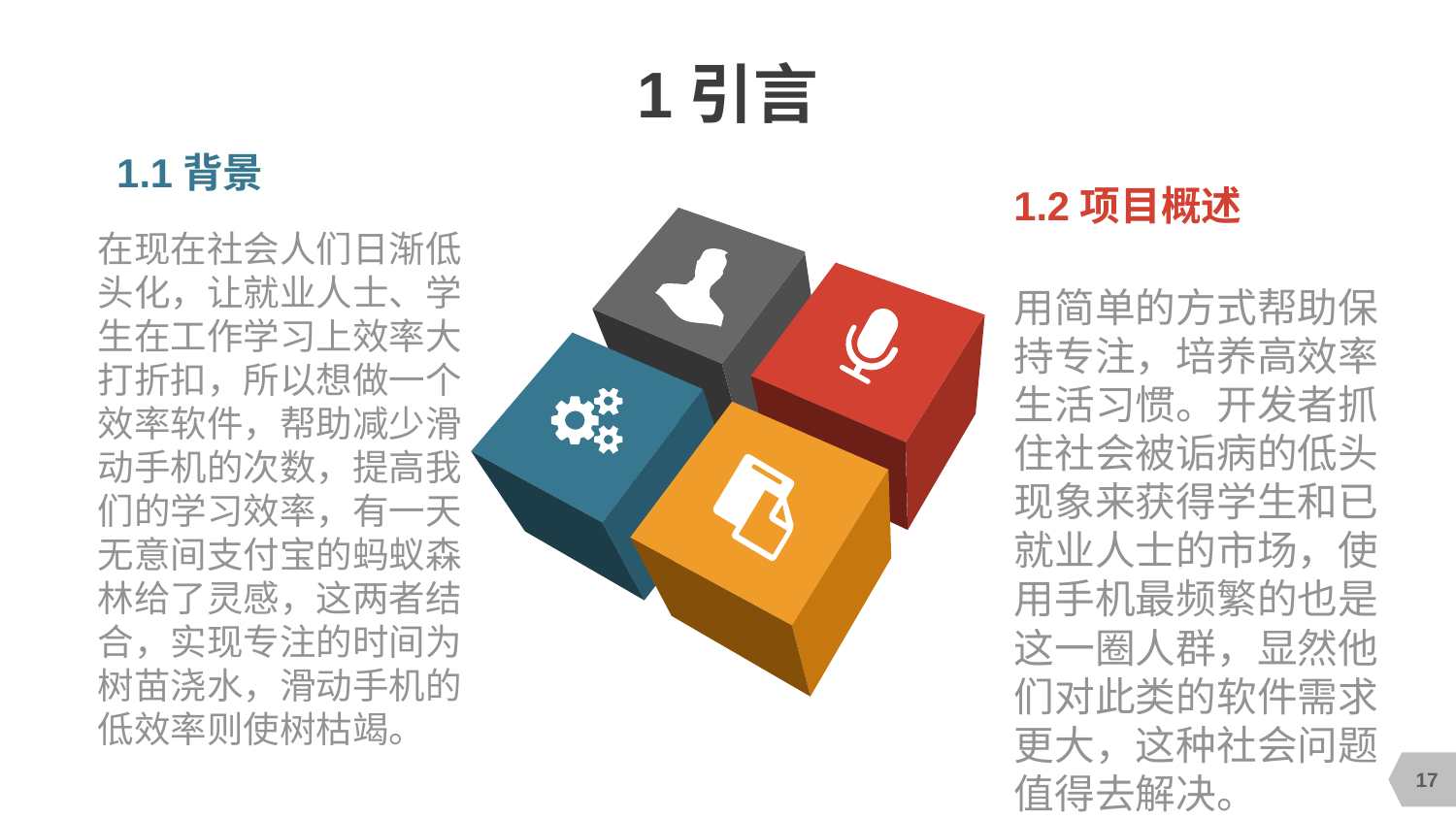

# 1引言
1.1背景
在现在社会人们日渐低头化，让就业人士、学生在工作学习上效率大打折扣，所以想做一个效率软件，帮助减少滑动手机的次数，提高我们的学习效率，有一天无意间支付宝的蚂蚁森林给了灵感，这两者结合，实现专注的时间为树苗浇水，滑动手机的低效率则使树枯竭。
1.2项目概述
用简单的方式帮助保持专注，培养高效率生活习惯。开发者抓住社会被诟病的低头现象来获得学生和已就业人士的市场，使用手机最频繁的也是这一圈人群，显然他们对此类的软件需求更大，这种社会问题值得去解决。

17